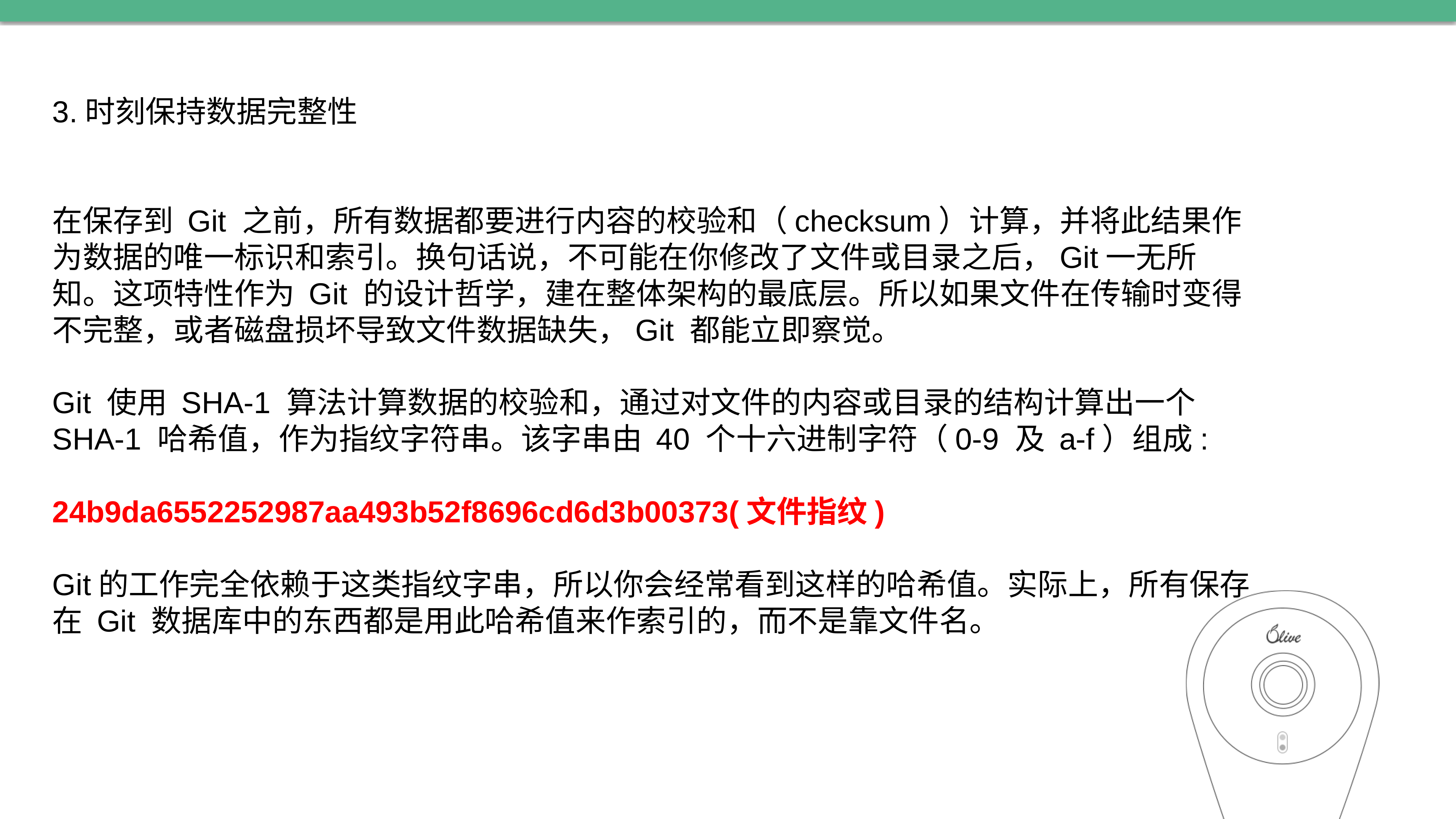

3.时刻保持数据完整性

在保存到 Git 之前，所有数据都要进行内容的校验和（checksum）计算，并将此结果作为数据的唯一标识和索引。换句话说，不可能在你修改了文件或目录之后，Git一无所知。这项特性作为 Git 的设计哲学，建在整体架构的最底层。所以如果文件在传输时变得不完整，或者磁盘损坏导致文件数据缺失，Git 都能立即察觉。

Git 使用 SHA-1 算法计算数据的校验和，通过对文件的内容或目录的结构计算出一个 SHA-1 哈希值，作为指纹字符串。该字串由 40 个十六进制字符（0-9 及 a-f）组成:

24b9da6552252987aa493b52f8696cd6d3b00373(文件指纹)

Git的工作完全依赖于这类指纹字串，所以你会经常看到这样的哈希值。实际上，所有保存在 Git 数据库中的东西都是用此哈希值来作索引的，而不是靠文件名。